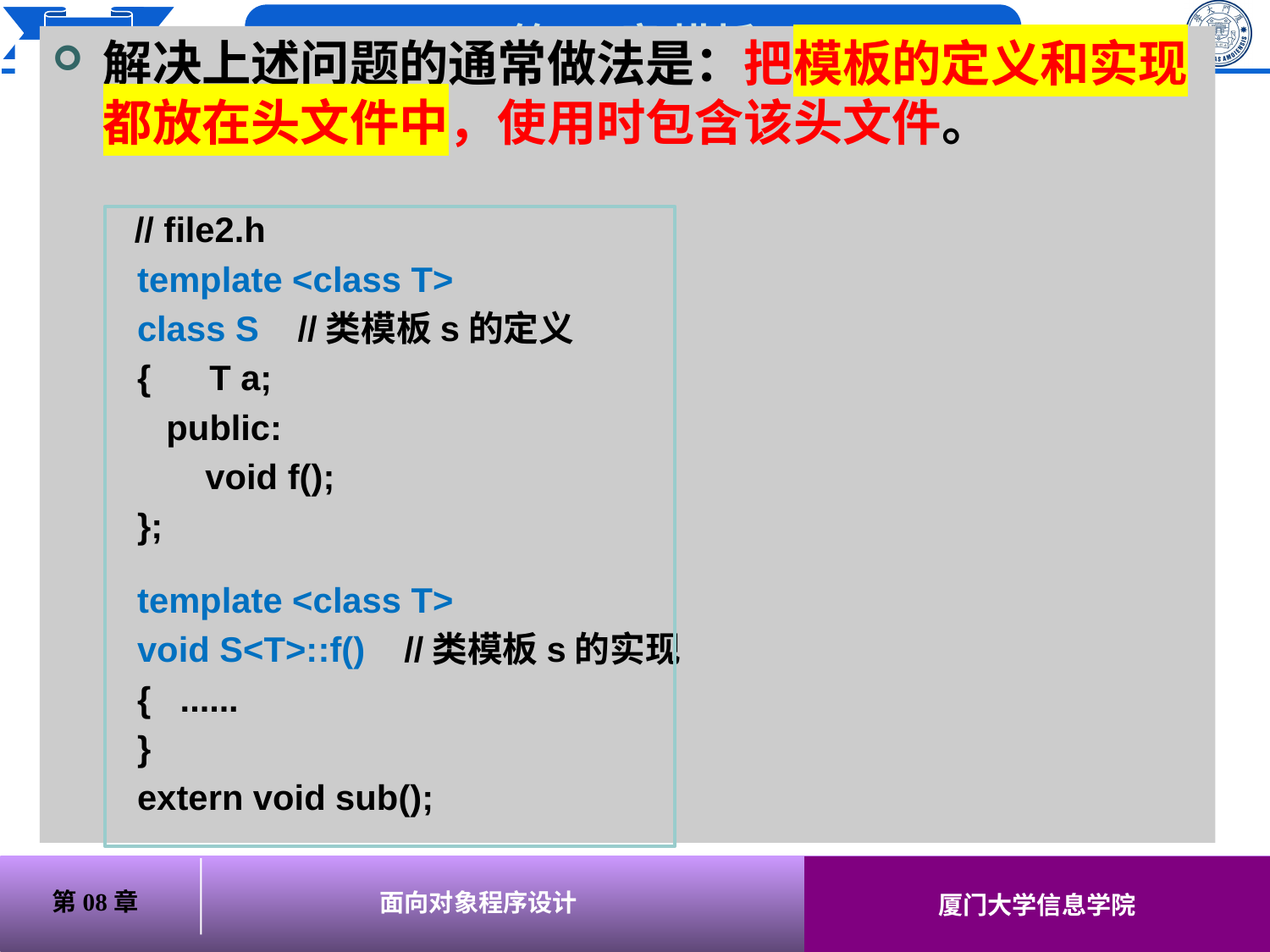

# 解决上述问题的通常做法是：把模板的定义和实现都放在头文件中，使用时包含该头文件。

   // file2.h
   template <class T>
   class S    //类模板s的定义
   {      T a;
      public:
          void f();
   };

   template <class T>
   void S<T>::f()    //类模板s的实现
   {   ......
   }
   extern void sub();

28